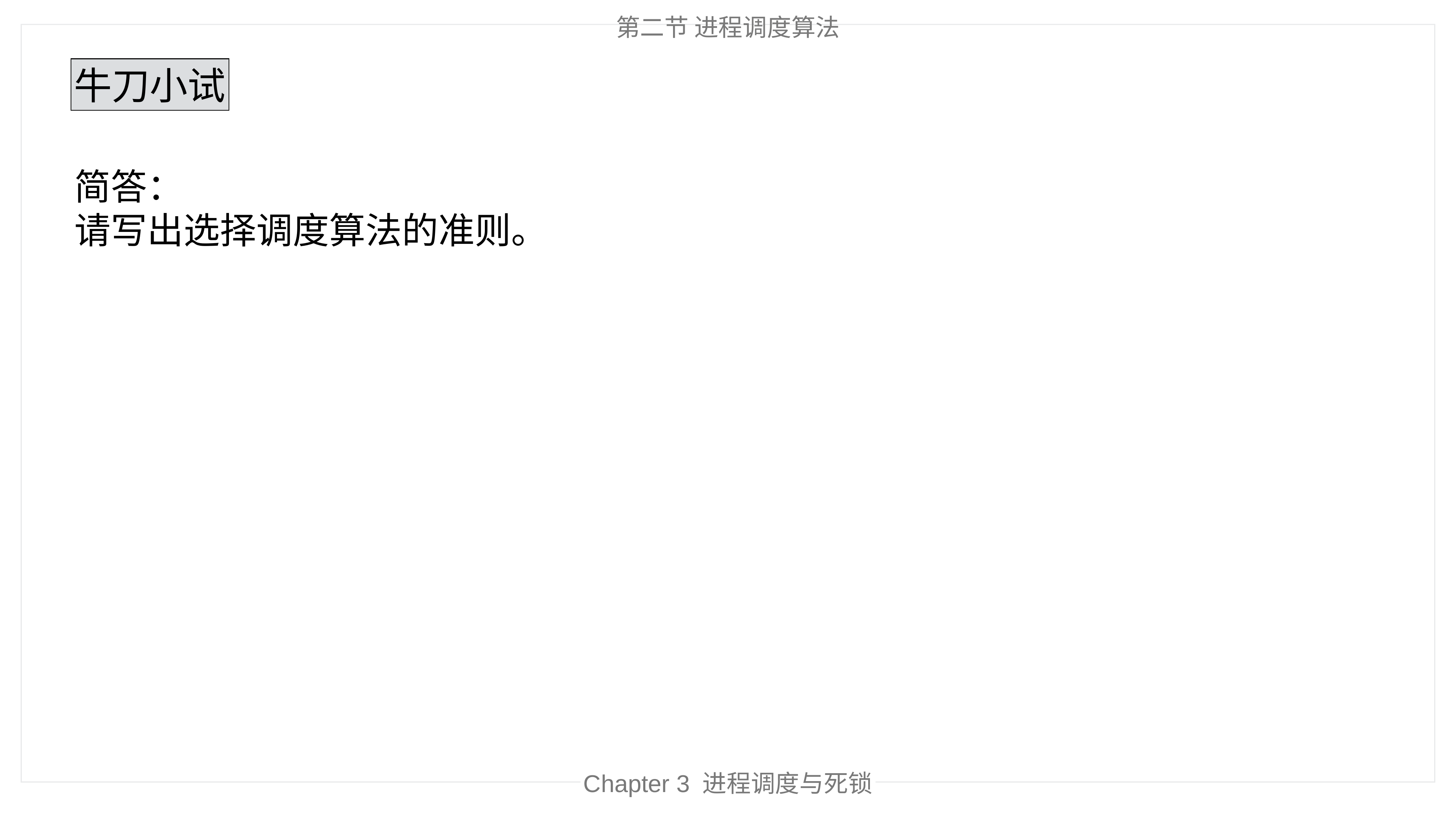

第二节 进程调度算法
牛刀小试
简答：
请写出选择调度算法的准则。
Chapter 3 进程调度与死锁